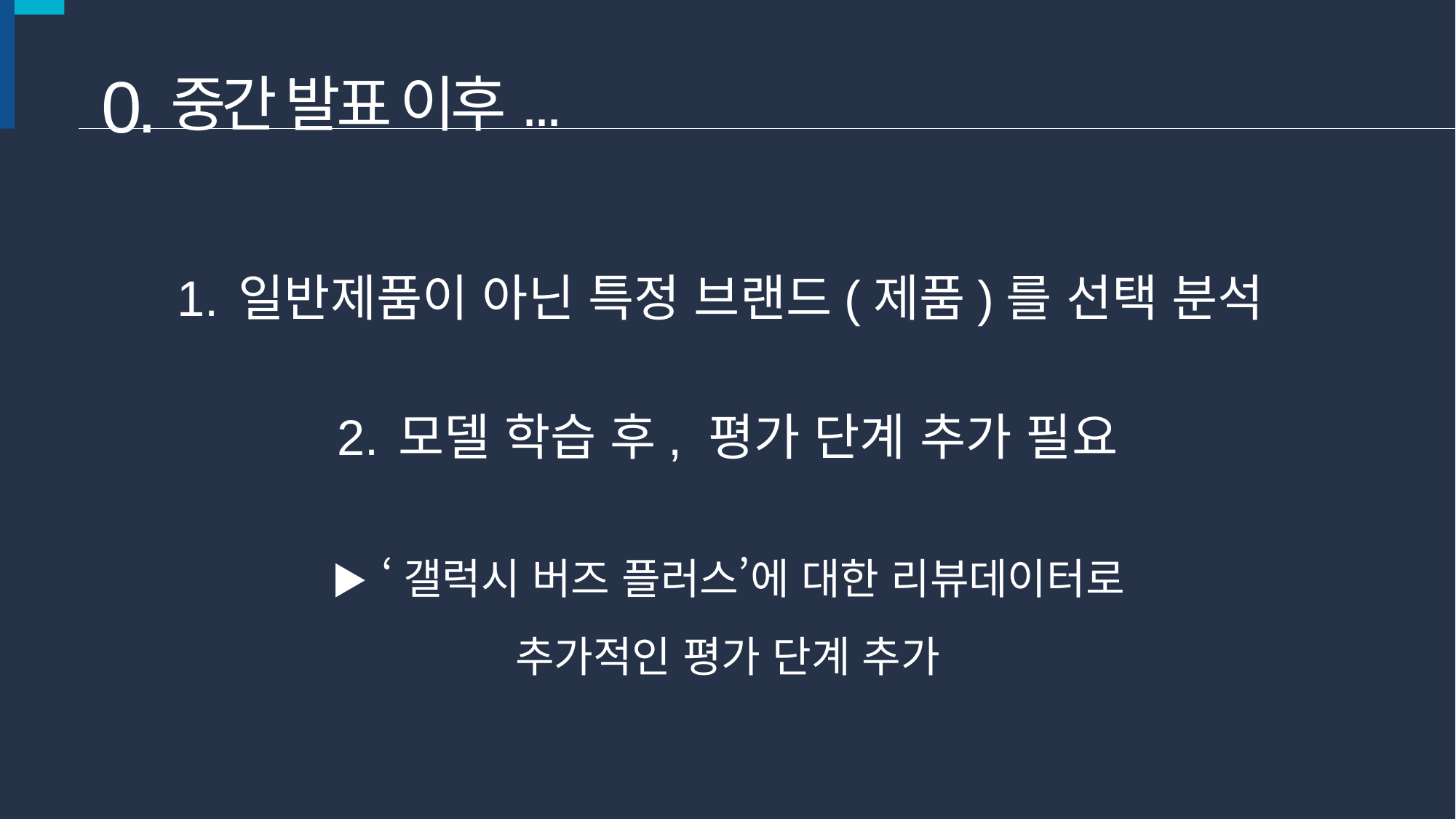

0.
중간 발표 이후...

일반제품이 아닌 특정 브랜드(제품)를 선택 분석

모델 학습 후, 평가 단계 추가 필요

▶ ‘갤럭시 버즈 플러스’에 대한 리뷰데이터로
추가적인 평가 단계 추가